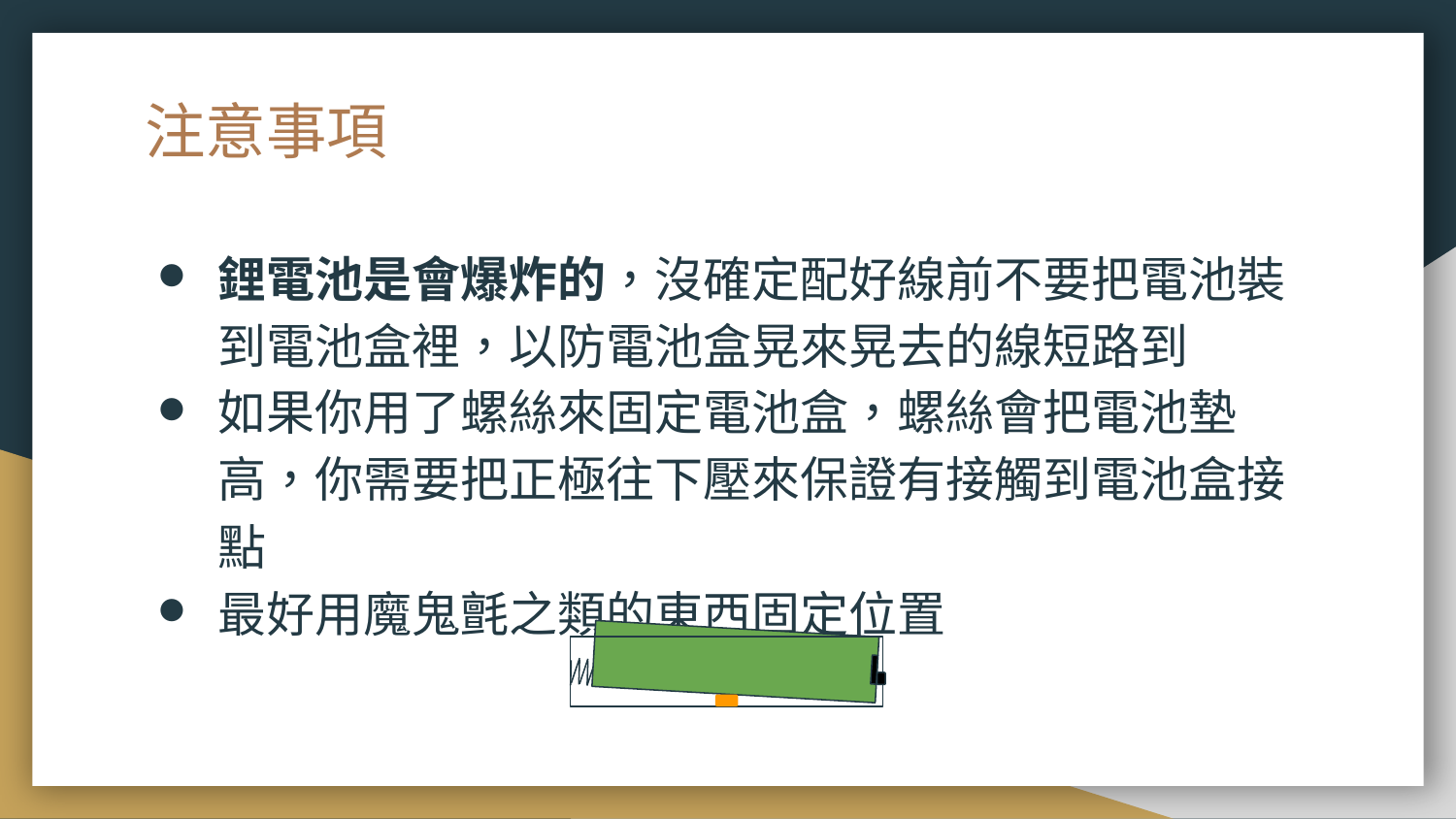

# 注意事項
鋰電池是會爆炸的，沒確定配好線前不要把電池裝到電池盒裡，以防電池盒晃來晃去的線短路到
如果你用了螺絲來固定電池盒，螺絲會把電池墊高，你需要把正極往下壓來保證有接觸到電池盒接點
最好用魔鬼氈之類的東西固定位置